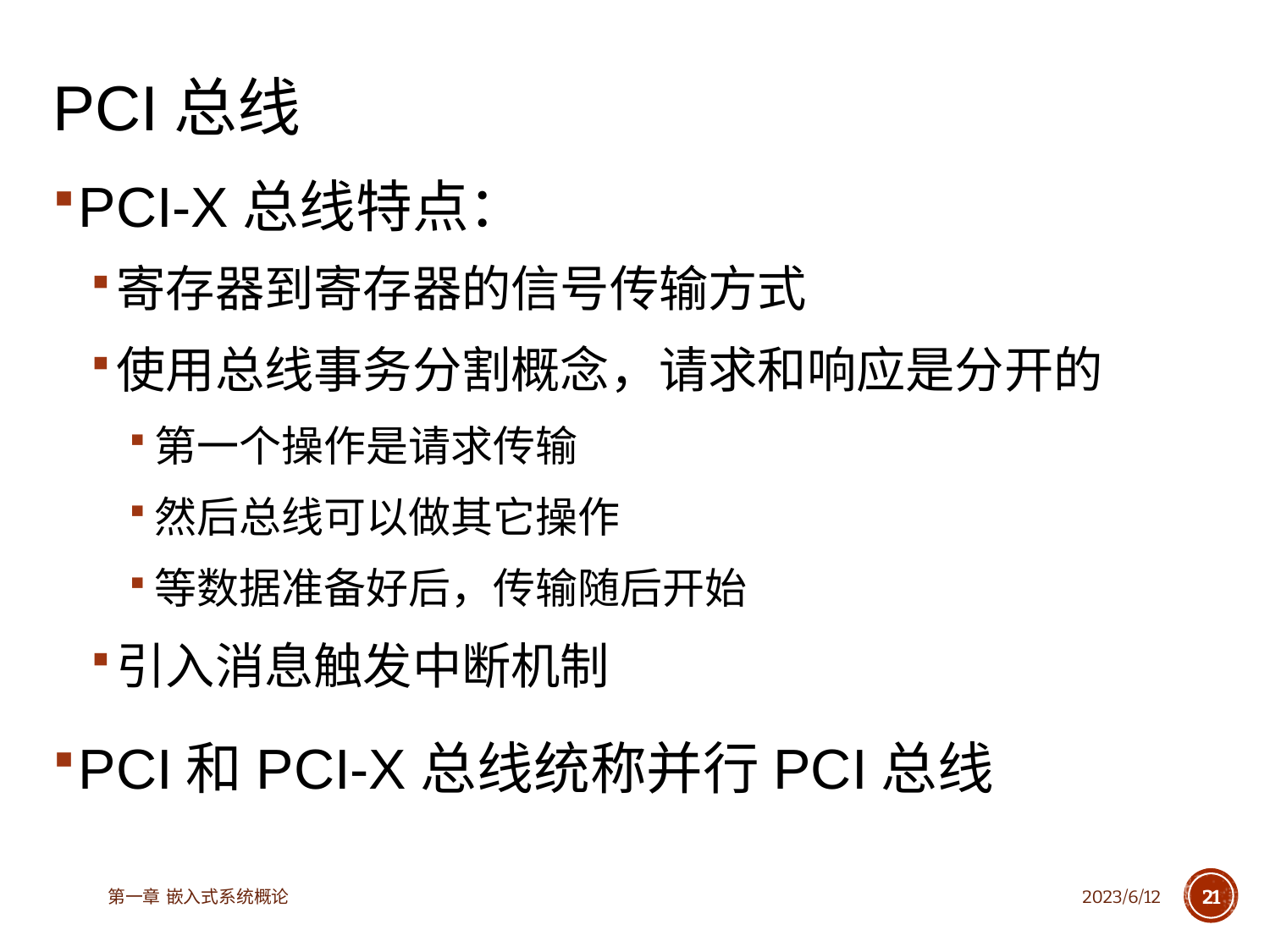

# PCI总线
PCI-X总线特点：
寄存器到寄存器的信号传输方式
使用总线事务分割概念，请求和响应是分开的
第一个操作是请求传输
然后总线可以做其它操作
等数据准备好后，传输随后开始
引入消息触发中断机制
PCI和PCI-X总线统称并行PCI总线
第一章 嵌入式系统概论
2023/6/12
21